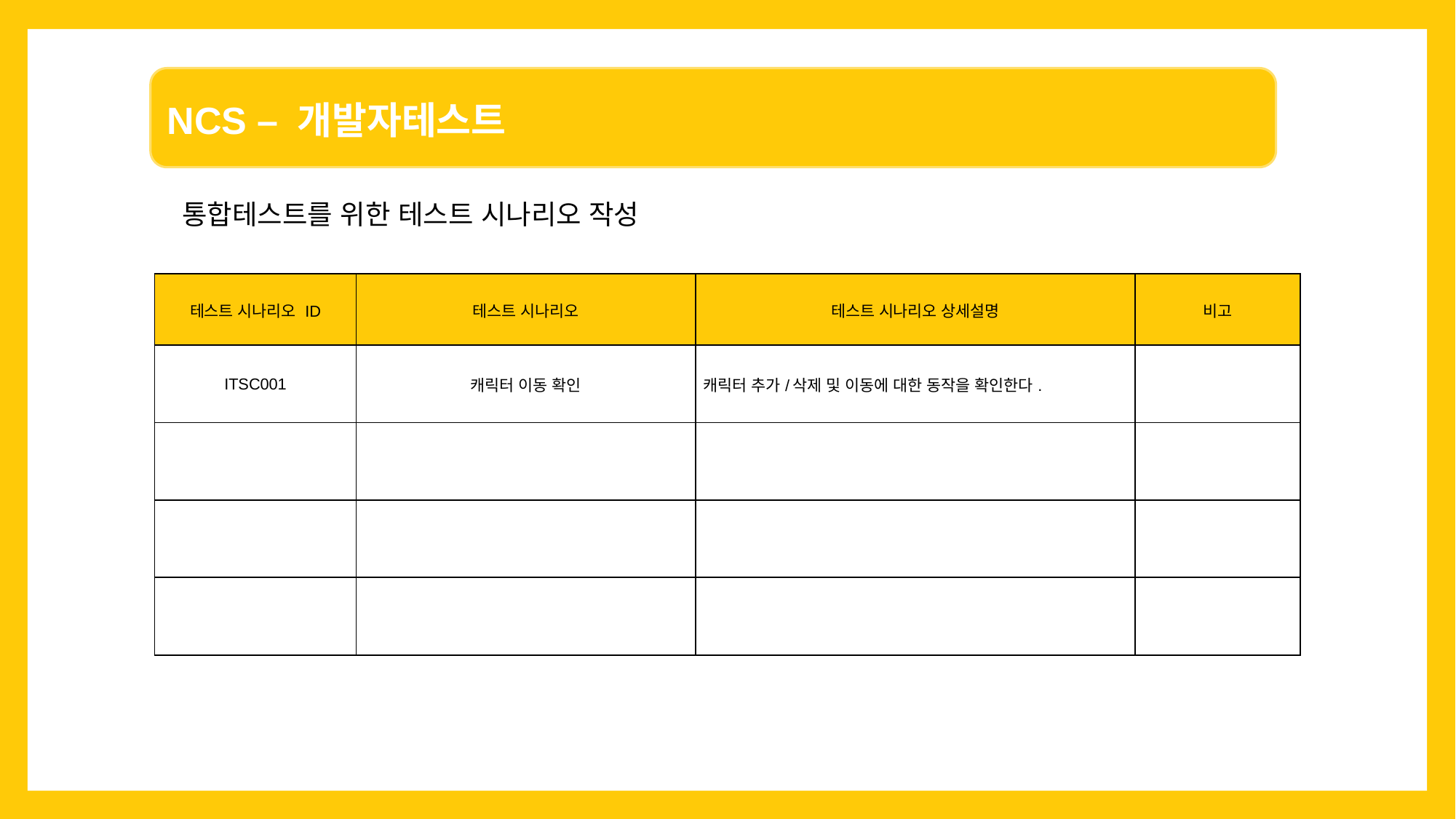

NCS – 개발자테스트
통합테스트를 위한 테스트 시나리오 작성
| 테스트 시나리오 ID | 테스트 시나리오 | 테스트 시나리오 상세설명 | 비고 |
| --- | --- | --- | --- |
| ITSC001 | 캐릭터 이동 확인 | 캐릭터 추가/삭제 및 이동에 대한 동작을 확인한다. |  |
|  |  |  |  |
|  |  |  |  |
|  |  |  |  |